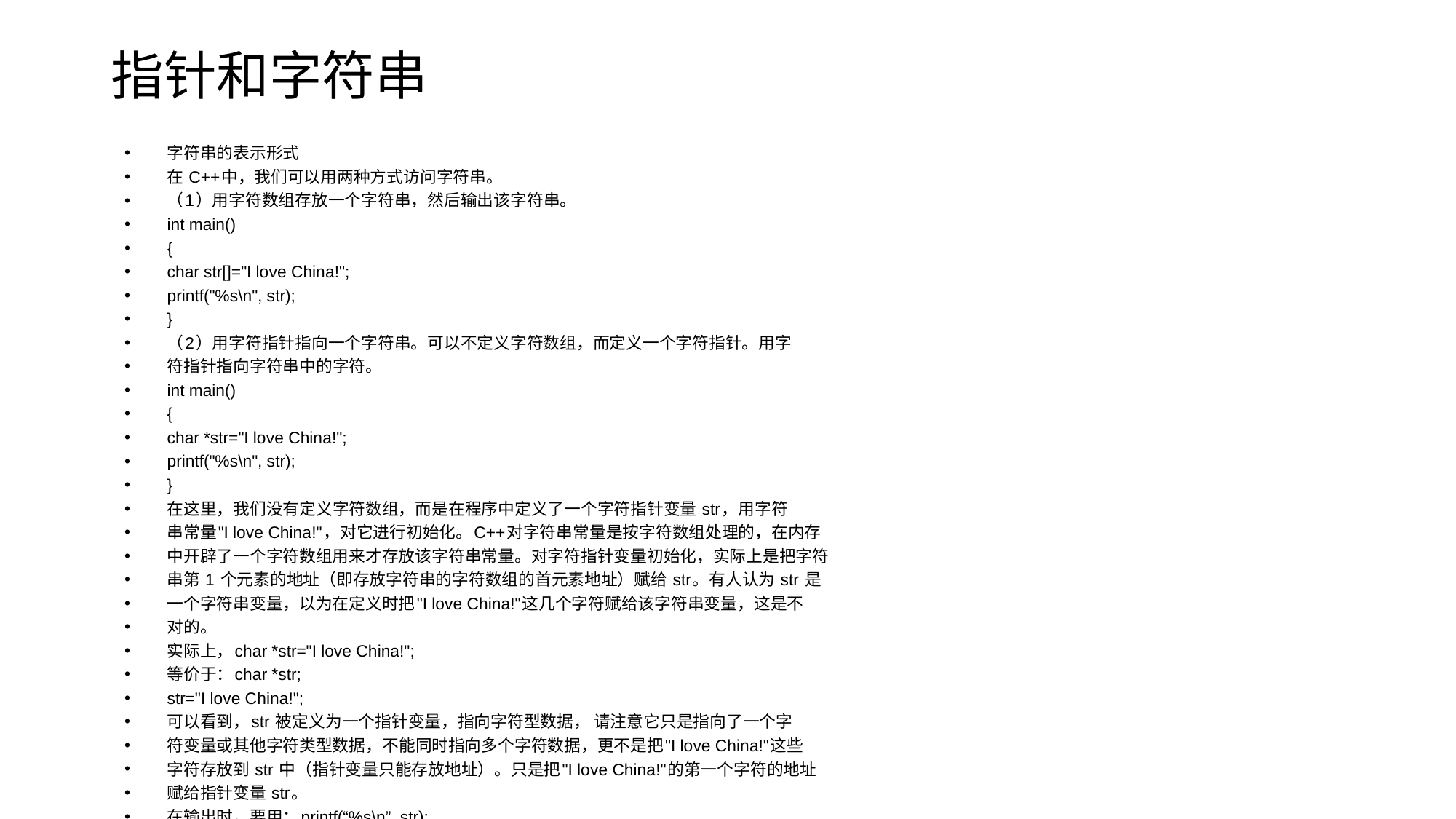

# 指针和字符串
字符串的表示形式
在 C++中，我们可以用两种方式访问字符串。
（1）用字符数组存放一个字符串，然后输出该字符串。
int main()
{
char str[]="I love China!";
printf("%s\n", str);
}
（2）用字符指针指向一个字符串。可以不定义字符数组，而定义一个字符指针。用字
符指针指向字符串中的字符。
int main()
{
char *str="I love China!";
printf("%s\n", str);
}
在这里，我们没有定义字符数组，而是在程序中定义了一个字符指针变量 str，用字符
串常量"I love China!"，对它进行初始化。C++对字符串常量是按字符数组处理的，在内存
中开辟了一个字符数组用来才存放该字符串常量。对字符指针变量初始化，实际上是把字符
串第 1 个元素的地址（即存放字符串的字符数组的首元素地址）赋给 str。有人认为 str 是
一个字符串变量，以为在定义时把"I love China!"这几个字符赋给该字符串变量，这是不
对的。
实际上，char *str="I love China!";
等价于：char *str;
str="I love China!";
可以看到，str 被定义为一个指针变量，指向字符型数据， 请注意它只是指向了一个字
符变量或其他字符类型数据，不能同时指向多个字符数据，更不是把"I love China!"这些
字符存放到 str 中（指针变量只能存放地址）。只是把"I love China!"的第一个字符的地址
赋给指针变量 str。
在输出时，要用：printf(“%s\n”, str);
其中“%s”是输出字符串时所用的格式符，在输出项中给出字符指针变量名，则系统先
输出它所指向的一个字符数据，然后自动是 str 加 1，使之指向下一个字符，然后再输出一
个字符……如此知道遇到字符串结束标志“\0”为止。
注意： 可以通过字符数组名或者字符指针变量输出一个字符串。而对一个数值型数组，
是不能企图用数组名输出它的全部元素的。